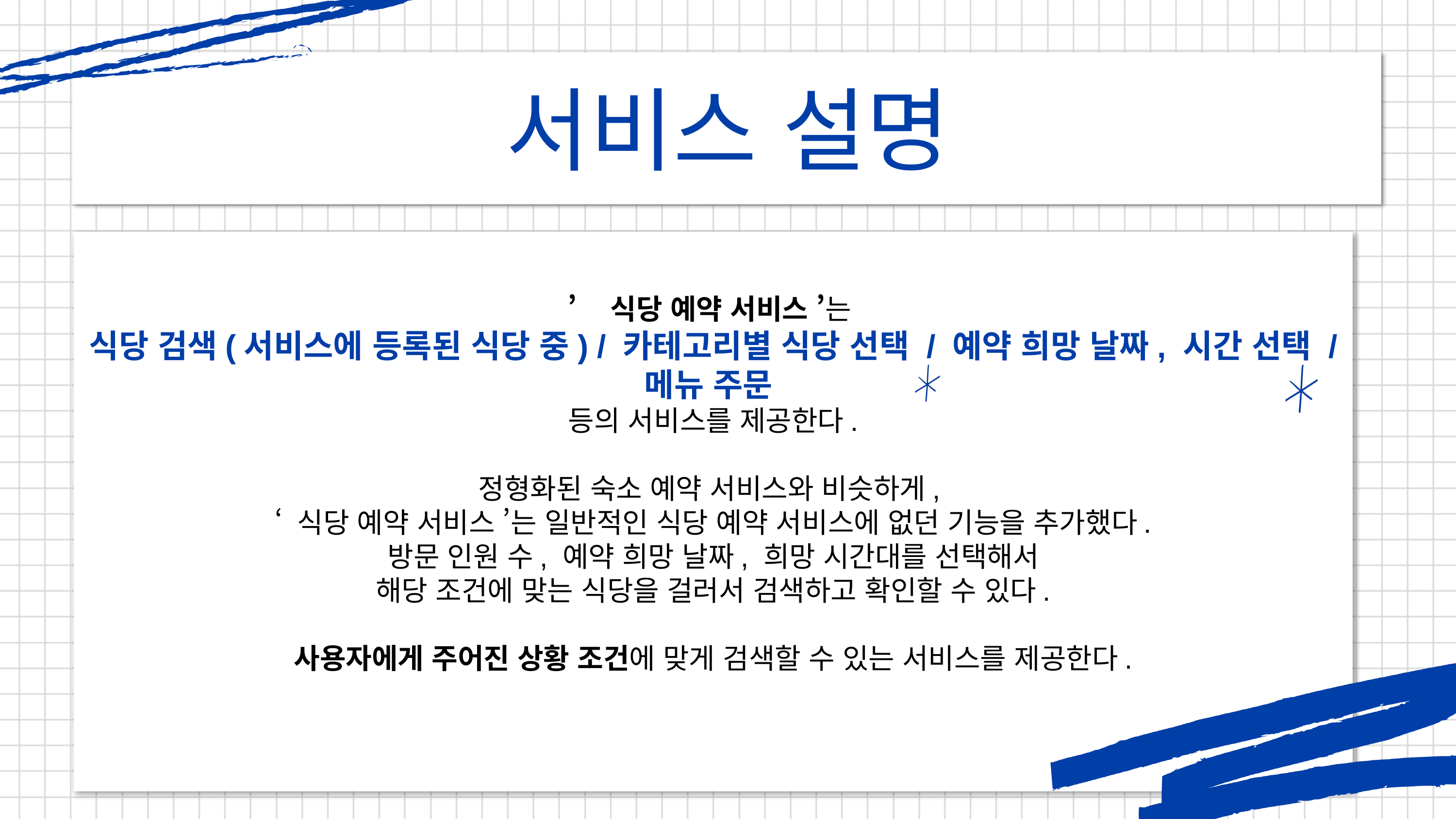

서비스 설명

’ 식당 예약 서비스 ’는
식당 검색(서비스에 등록된 식당 중) / 카테고리별 식당 선택 / 예약 희망 날짜, 시간 선택 / 메뉴 주문
등의 서비스를 제공한다.

정형화된 숙소 예약 서비스와 비슷하게,
‘ 식당 예약 서비스 ’는 일반적인 식당 예약 서비스에 없던 기능을 추가했다.
방문 인원 수, 예약 희망 날짜, 희망 시간대를 선택해서
해당 조건에 맞는 식당을 걸러서 검색하고 확인할 수 있다.

사용자에게 주어진 상황 조건에 맞게 검색할 수 있는 서비스를 제공한다.